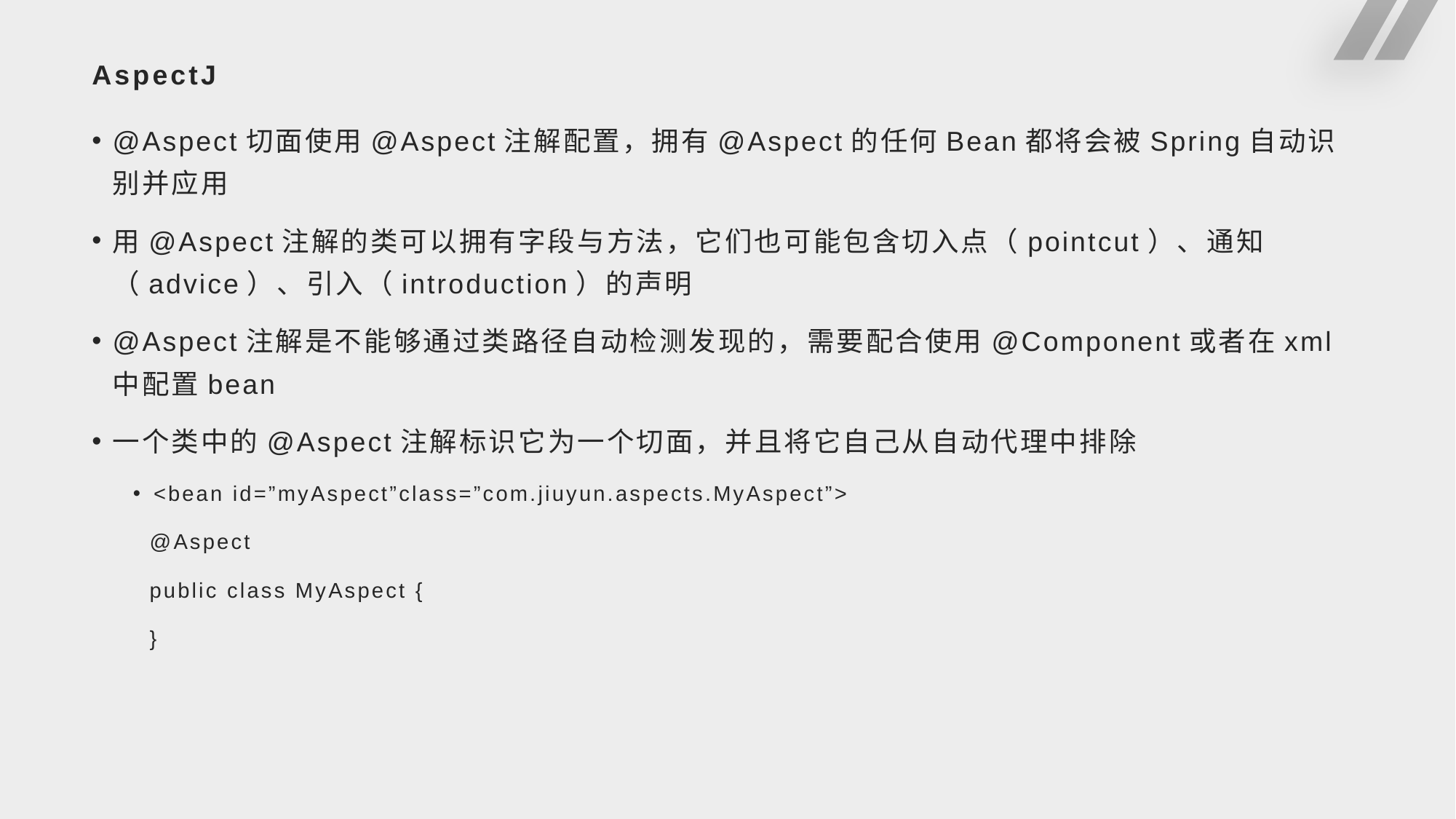

# AspectJ
@Aspect切面使用@Aspect注解配置，拥有@Aspect的任何Bean都将会被Spring自动识别并应用
用@Aspect注解的类可以拥有字段与方法，它们也可能包含切入点（pointcut）、通知（advice）、引入（introduction）的声明
@Aspect注解是不能够通过类路径自动检测发现的，需要配合使用@Component或者在xml中配置bean
一个类中的@Aspect注解标识它为一个切面，并且将它自己从自动代理中排除
<bean id=”myAspect”class=”com.jiuyun.aspects.MyAspect”>
  @Aspect
  public class MyAspect {
  }